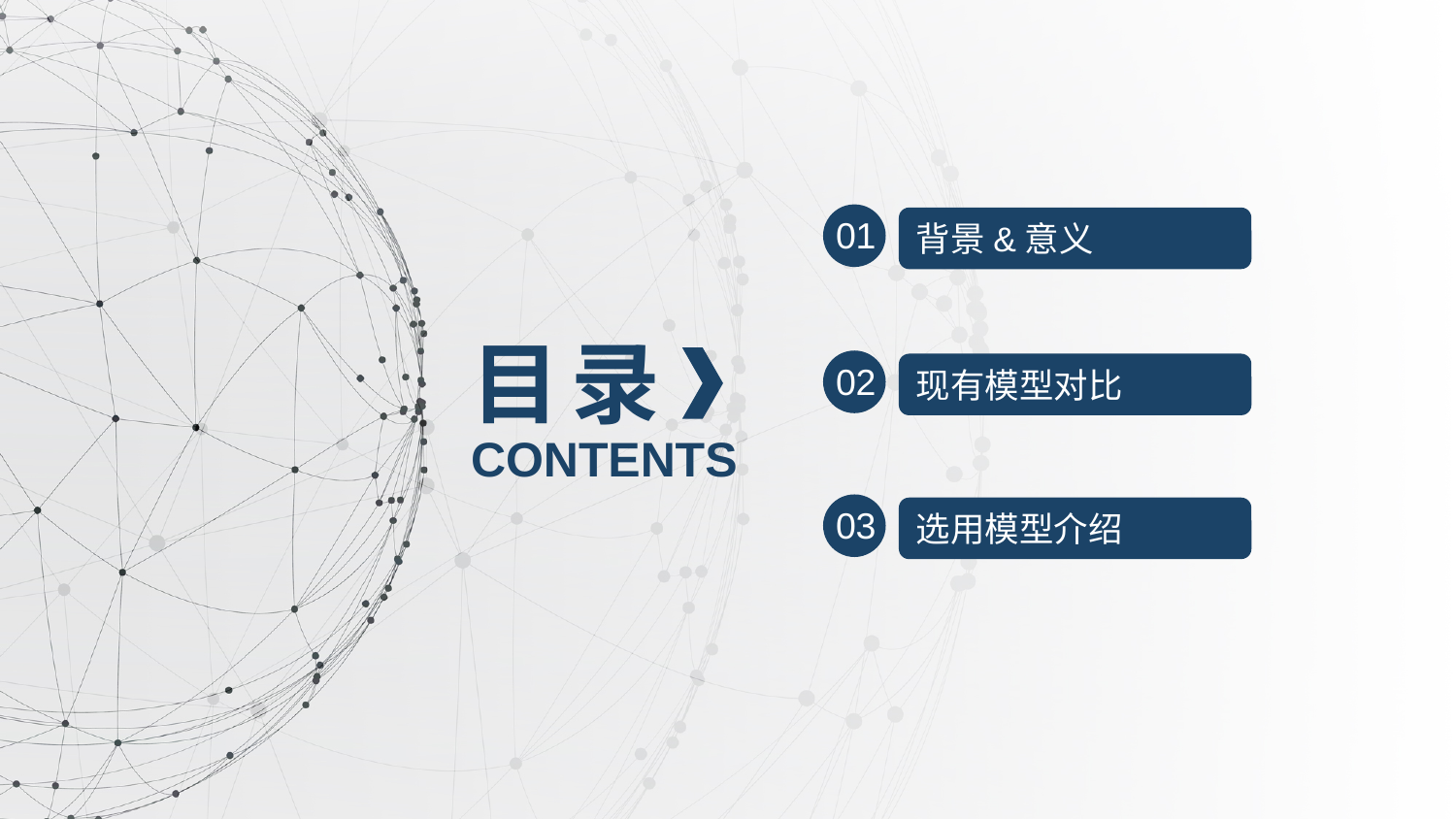

01
背景&意义
目 录

02
现有模型对比
CONTENTS

03
选用模型介绍